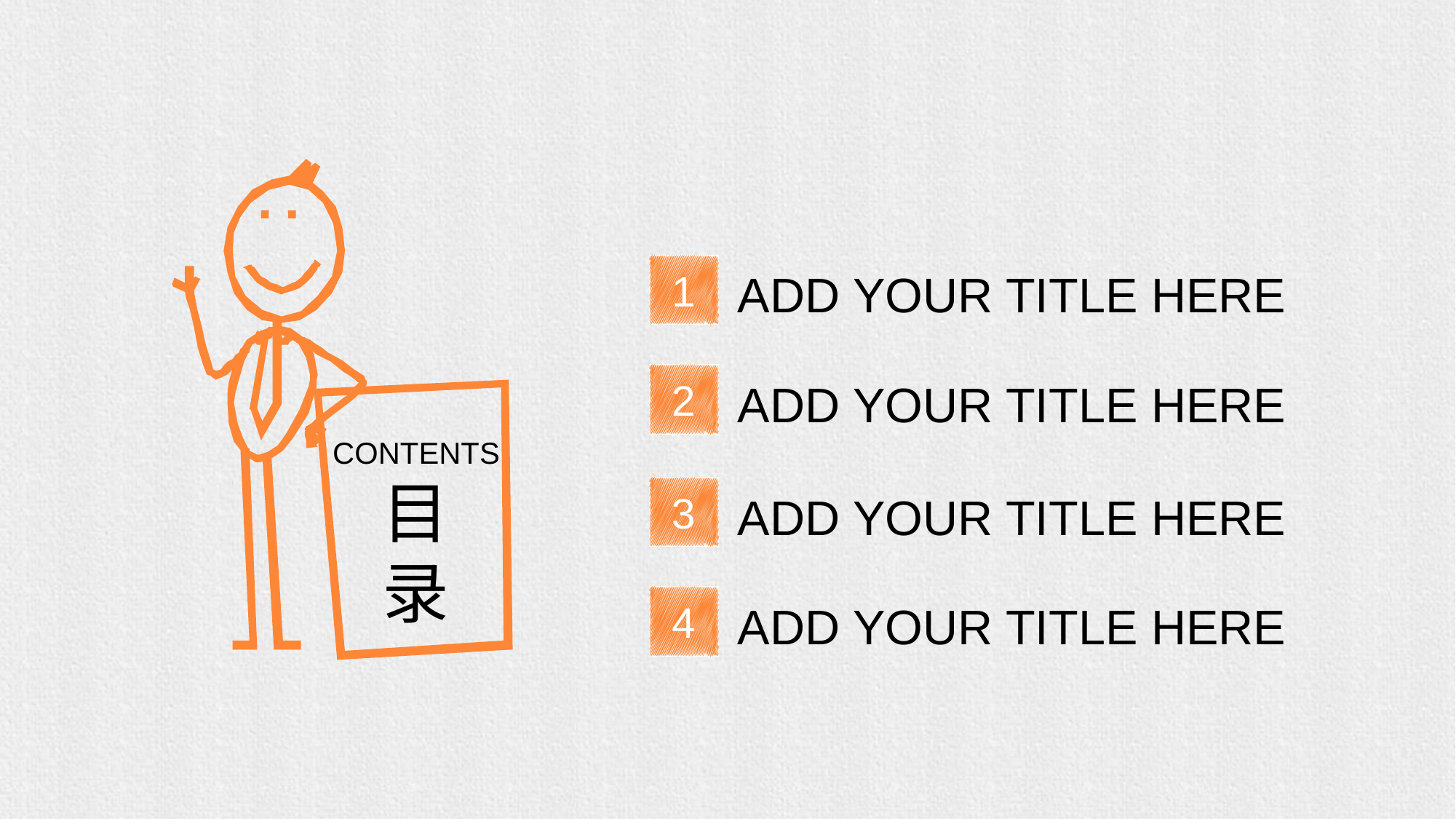

1
ADD YOUR TITLE HERE
2
ADD YOUR TITLE HERE
CONTENTS
目
录
3
ADD YOUR TITLE HERE
4
ADD YOUR TITLE HERE